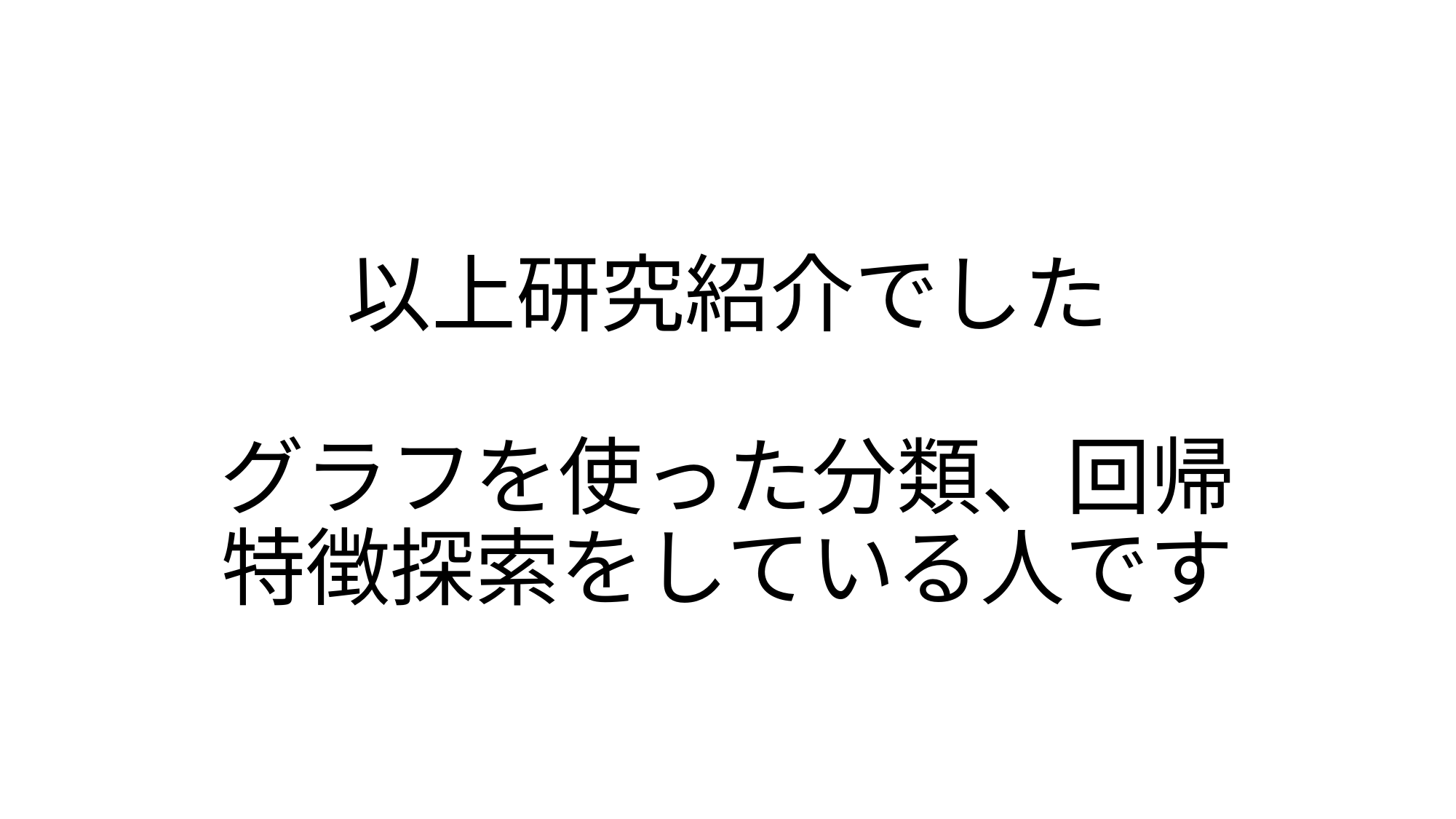

# 以上研究紹介でした グラフを使った分類、回帰 特徴探索をしている人です